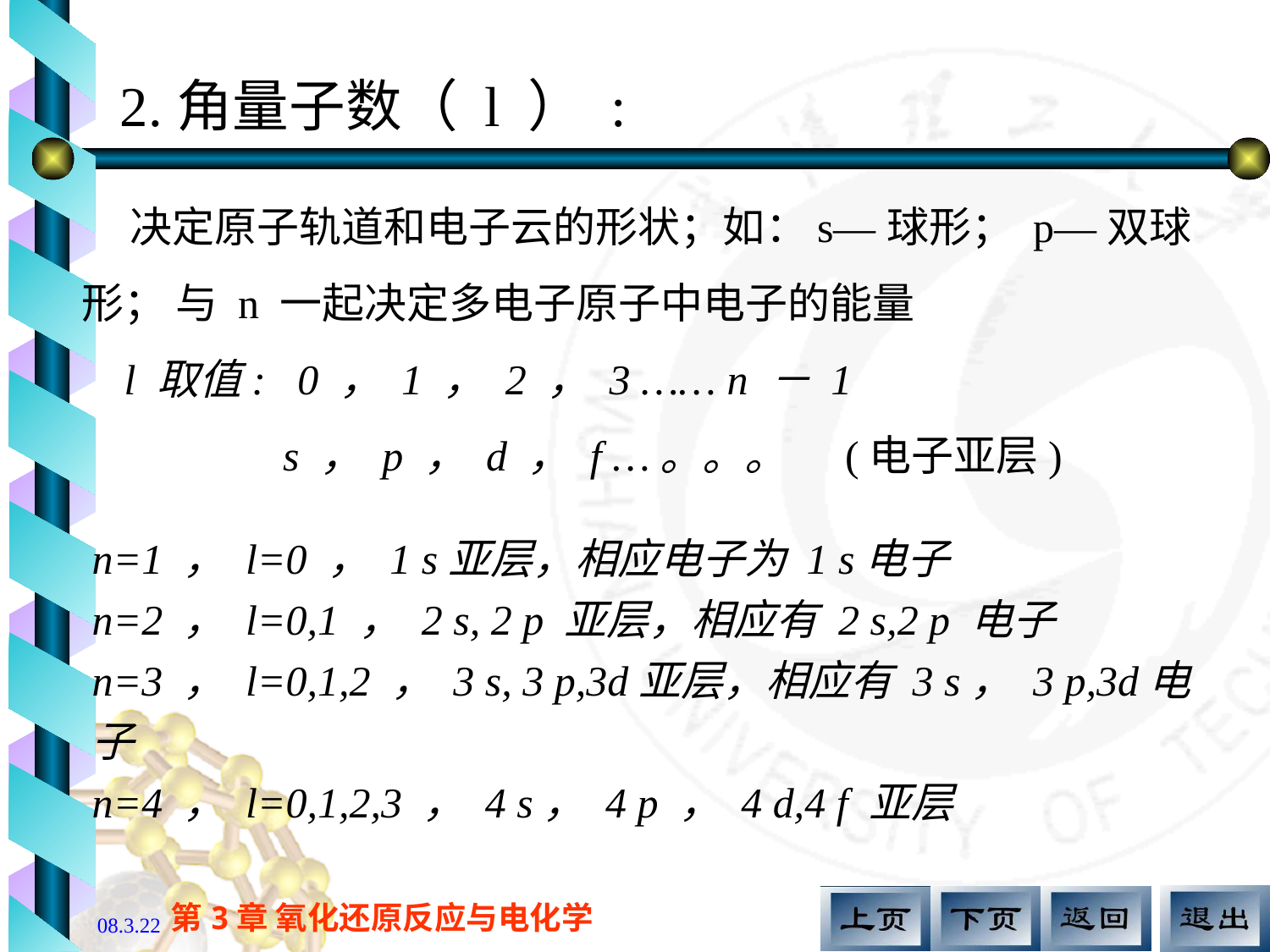

2.角量子数（ l ） :
    决定原子轨道和电子云的形状；如：s—球形； p—双球形； 与 n 一起决定多电子原子中电子的能量
    l 取值:   0 ， 1 ， 2 ， 3 …… n － 1
                   s ， p ， d ， f …。。。     (电子亚层)
n=1 ， l=0 ， 1 s亚层，相应电子为 1 s电子
n=2 ， l=0,1 ， 2 s, 2 p 亚层，相应有 2 s,2 p 电子
n=3 ， l=0,1,2 ， 3 s, 3 p,3d亚层，相应有 3 s， 3 p,3d电子
n=4 ， l=0,1,2,3 ， 4 s， 4 p ， 4 d,4 f 亚层